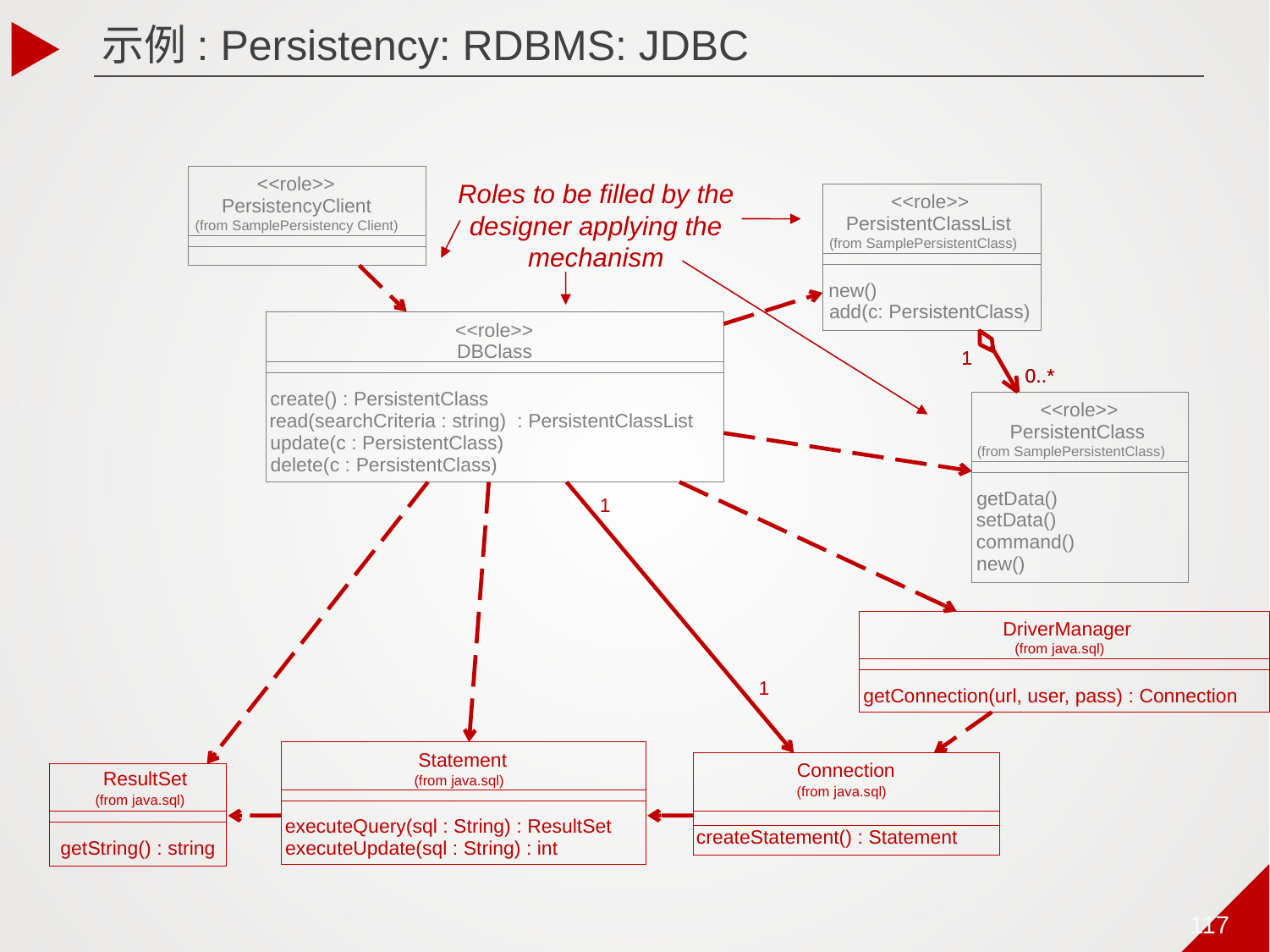

示例: Persistency: RDBMS: JDBC

Roles to be filled by the designer applying the mechanism
<<role>>

<<role>>
PersistencyClient
PersistentClassList
(from SamplePersistency Client)

(from SamplePersistentClass)

new()

add(c: PersistentClass)

<<role>>

DBClass
1
1

0..*
0..*

create() : PersistentClass

<<role>>
read(searchCriteria : string)  : PersistentClassList
PersistentClass
update(c : PersistentClass)

(from SamplePersistentClass)
delete(c : PersistentClass)

getData()
1
setData()
command()
new()

DriverManager

(from java.sql)

1
getConnection(url, user, pass) : Connection

Statement
(from java.sql)

executeQuery(sql : String) : ResultSet
executeUpdate(sql : String) : int

Connection

ResultSet
(from java.sql)
(from java.sql)

createStatement() : Statement
getString() : string